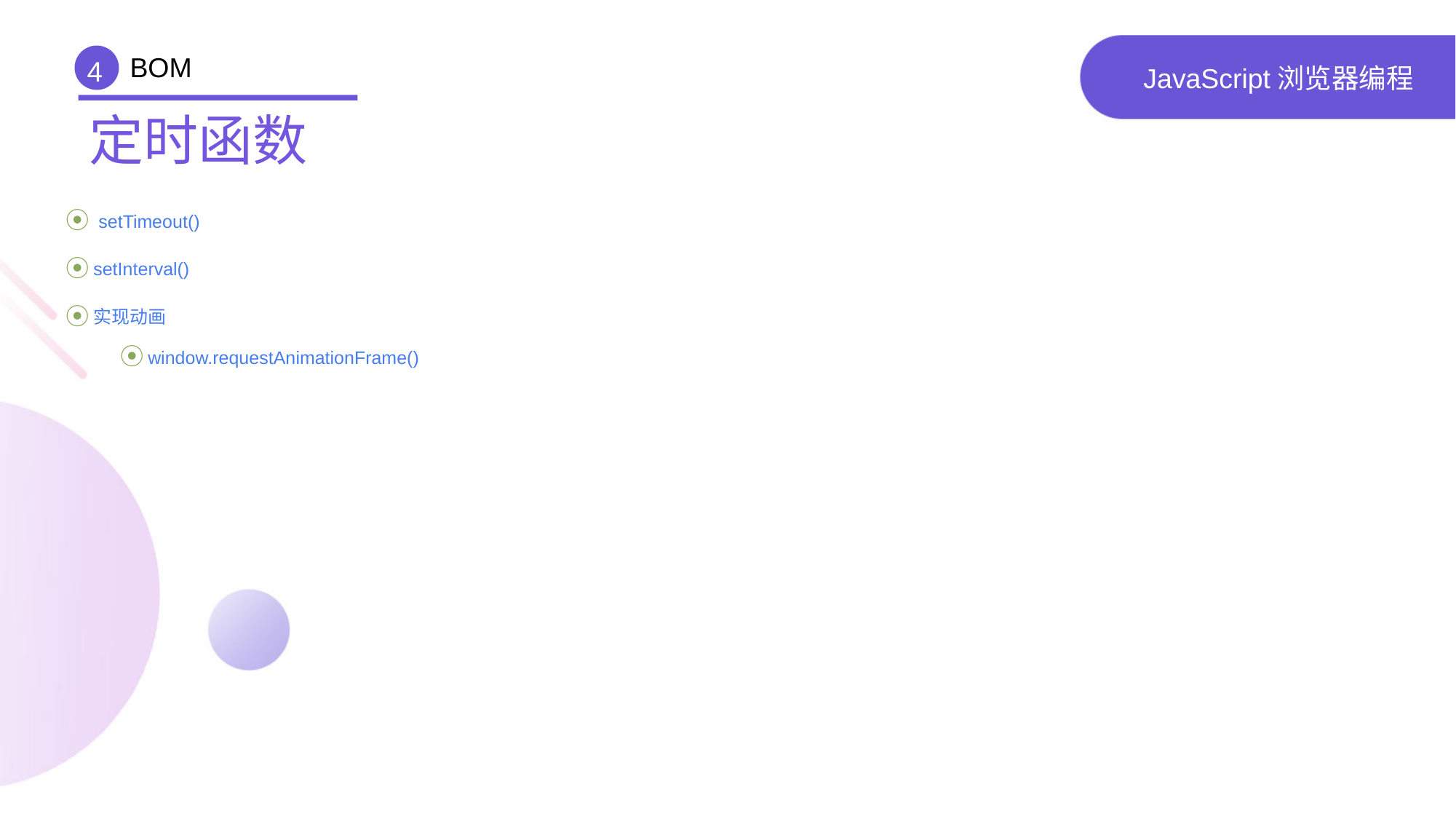

BOM
4
# JavaScript浏览器编程
定时函数
 setTimeout()
setInterval()
实现动画
window.requestAnimationFrame()